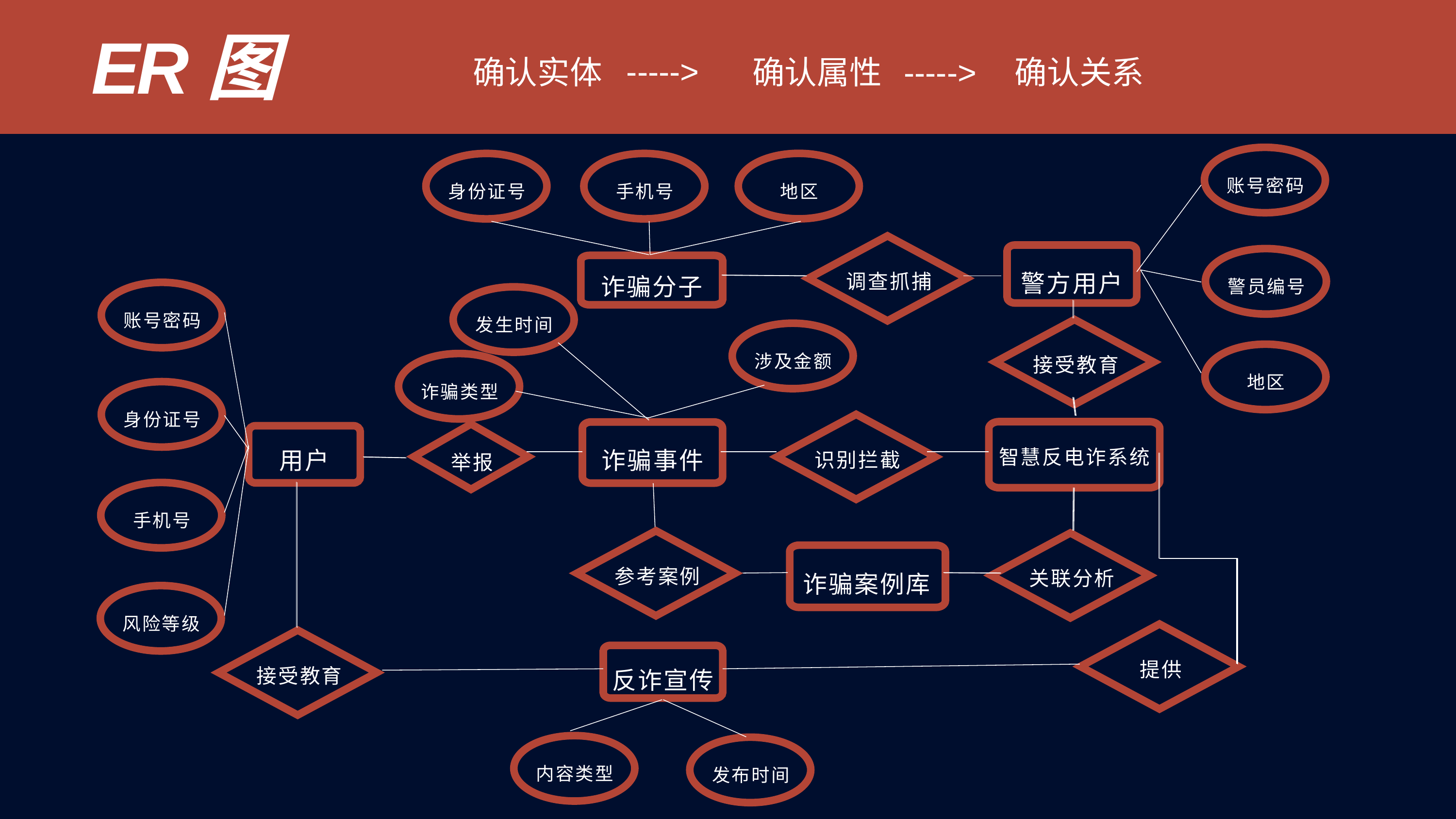

ER图
----->
确认实体
确认属性
----->
确认关系
账号密码

地区

身份证号

手机号

调查抓捕

警员编号

警方用户

诈骗分子
账号密码

发生时间

接受教育

涉及金额

地区

诈骗类型

身份证号

识别拦截

智慧反电诈系统
举报

诈骗事件
用户

手机号

参考案例

关联分析

诈骗案例库
风险等级

提供

接受教育

反诈宣传
内容类型

发布时间